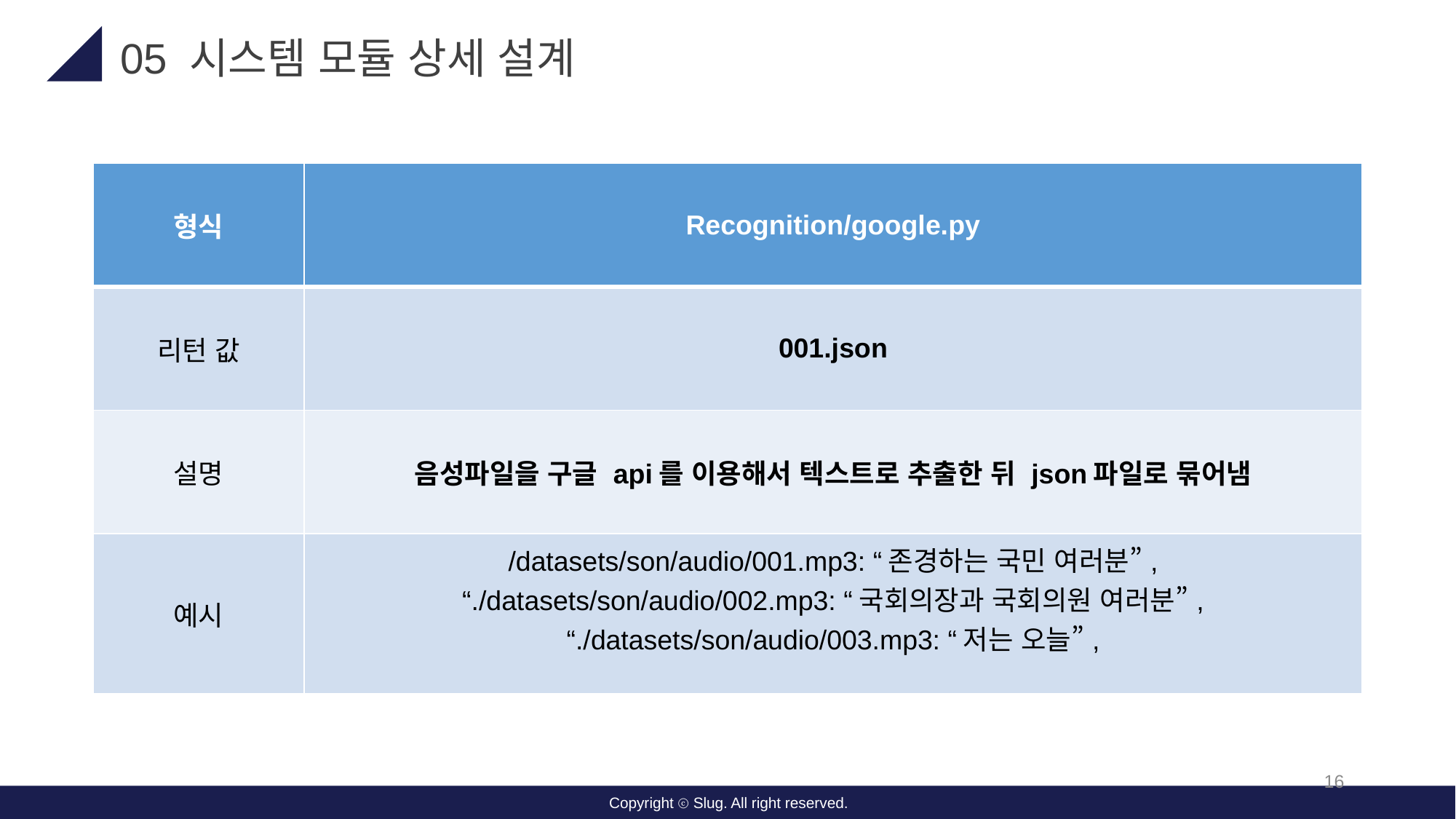

05 시스템 모듈 상세 설계

| 형식 | Recognition/google.py |
| --- | --- |
| 리턴 값 | 001.json |
| 설명 | 음성파일을 구글 api를 이용해서 텍스트로 추출한 뒤 json파일로 묶어냄 |
| 예시 | /datasets/son/audio/001.mp3: “존경하는 국민 여러분”, “./datasets/son/audio/002.mp3: “국회의장과 국회의원 여러분”, “./datasets/son/audio/003.mp3: “저는 오늘”, |
16

Copyright ⓒ Slug. All right reserved.